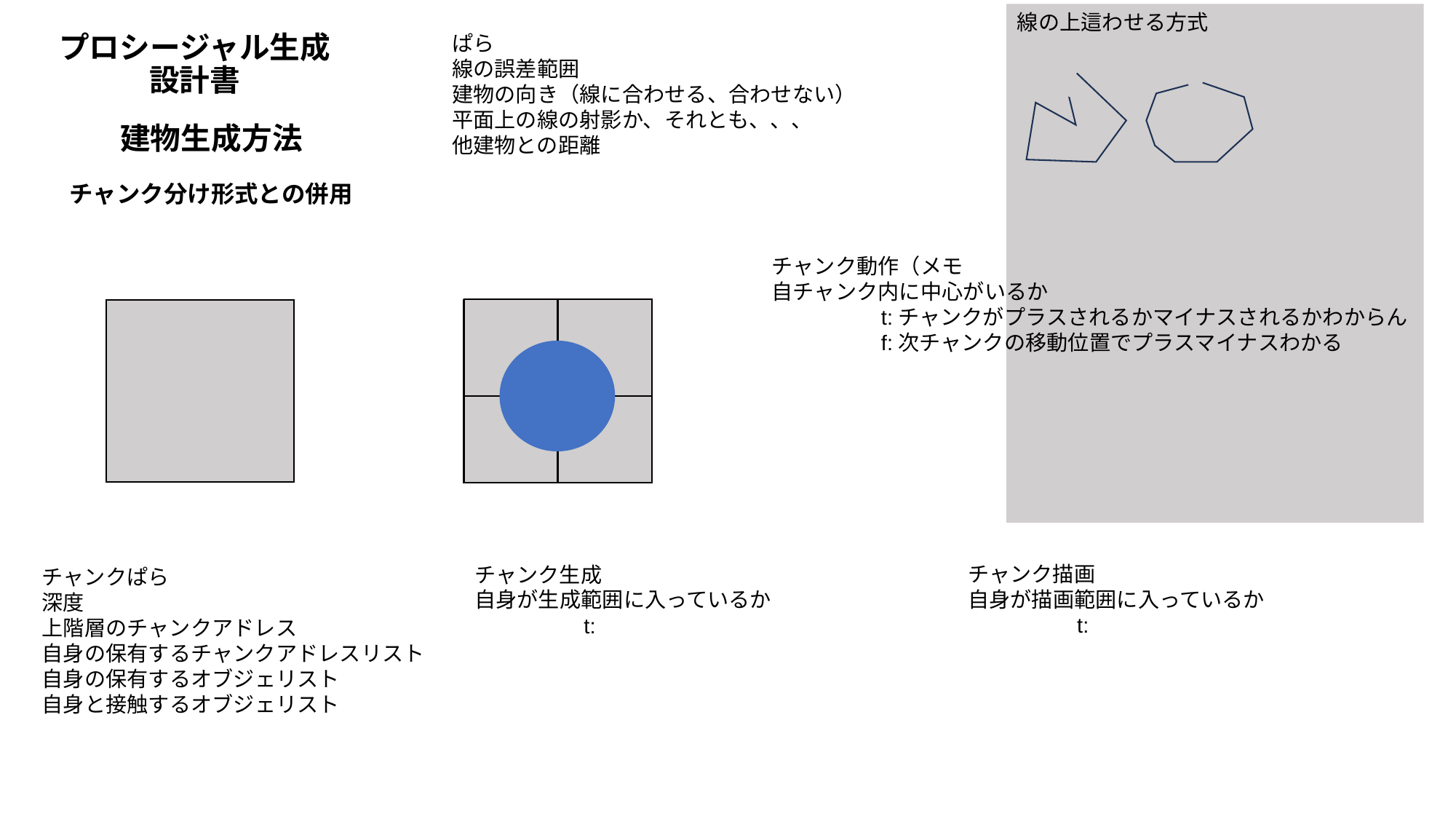

# プロシージャル生成 設計書

線の上這わせる方式
ぱら
線の誤差範囲
建物の向き（線に合わせる、合わせない）
平面上の線の射影か、それとも、、、
他建物との距離

建物生成方法
チャンク分け形式との併用
チャンク動作（メモ
自チャンク内に中心がいるか
	t:チャンクがプラスされるかマイナスされるかわからん
	f:次チャンクの移動位置でプラスマイナスわかる

チャンク描画
自身が描画範囲に入っているか
	t:
チャンク生成
自身が生成範囲に入っているか
	t:
チャンクぱら
深度
上階層のチャンクアドレス
自身の保有するチャンクアドレスリスト
自身の保有するオブジェリスト
自身と接触するオブジェリスト